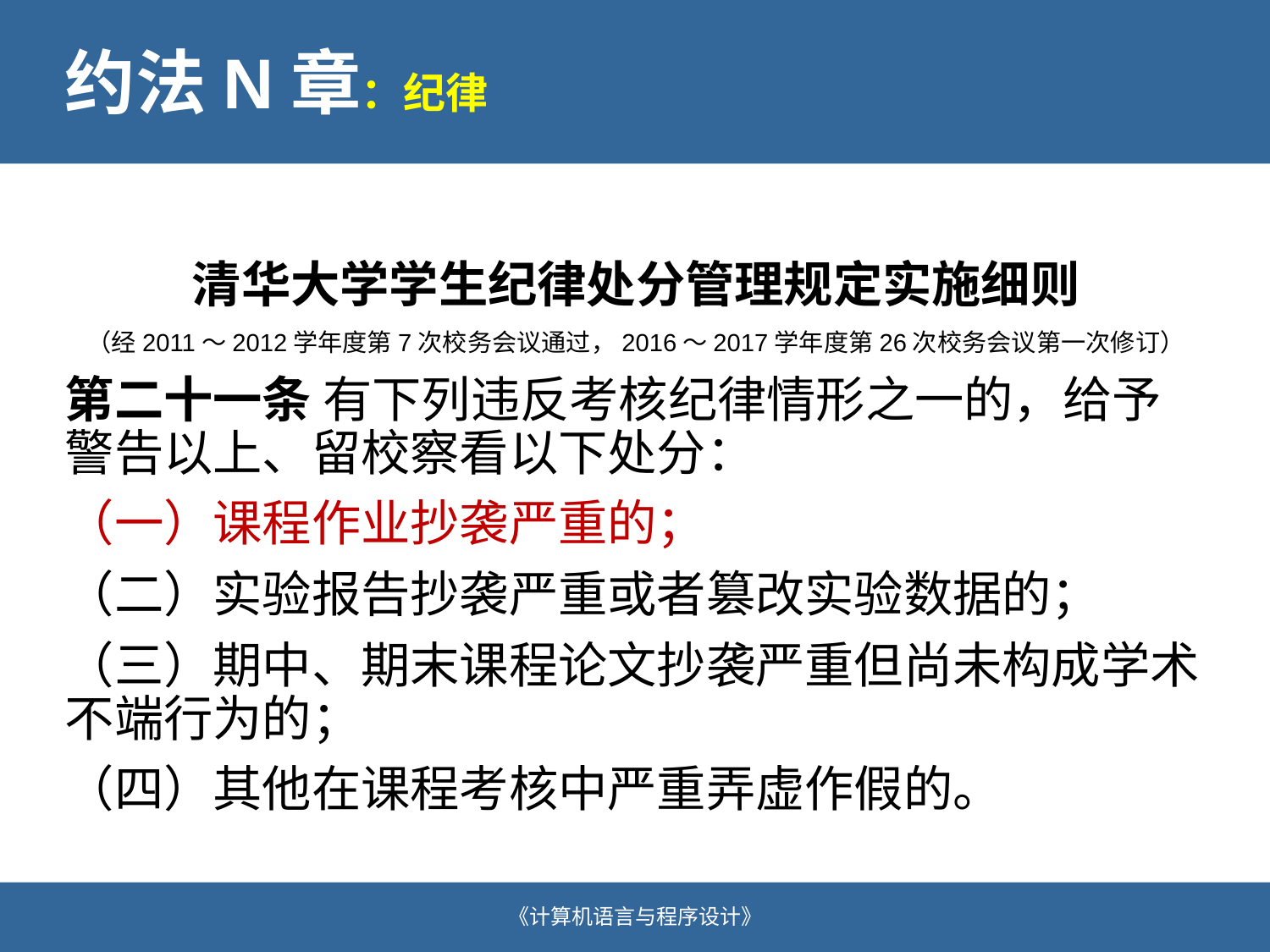

# 约法N章：纪律
清华大学学生纪律处分管理规定实施细则
（经2011～2012学年度第7次校务会议通过，2016～2017学年度第26次校务会议第一次修订）
第二十一条 有下列违反考核纪律情形之一的，给予警告以上、留校察看以下处分：
（一）课程作业抄袭严重的；
（二）实验报告抄袭严重或者篡改实验数据的；
（三）期中、期末课程论文抄袭严重但尚未构成学术不端行为的；
（四）其他在课程考核中严重弄虚作假的。

《计算机语言与程序设计》
12